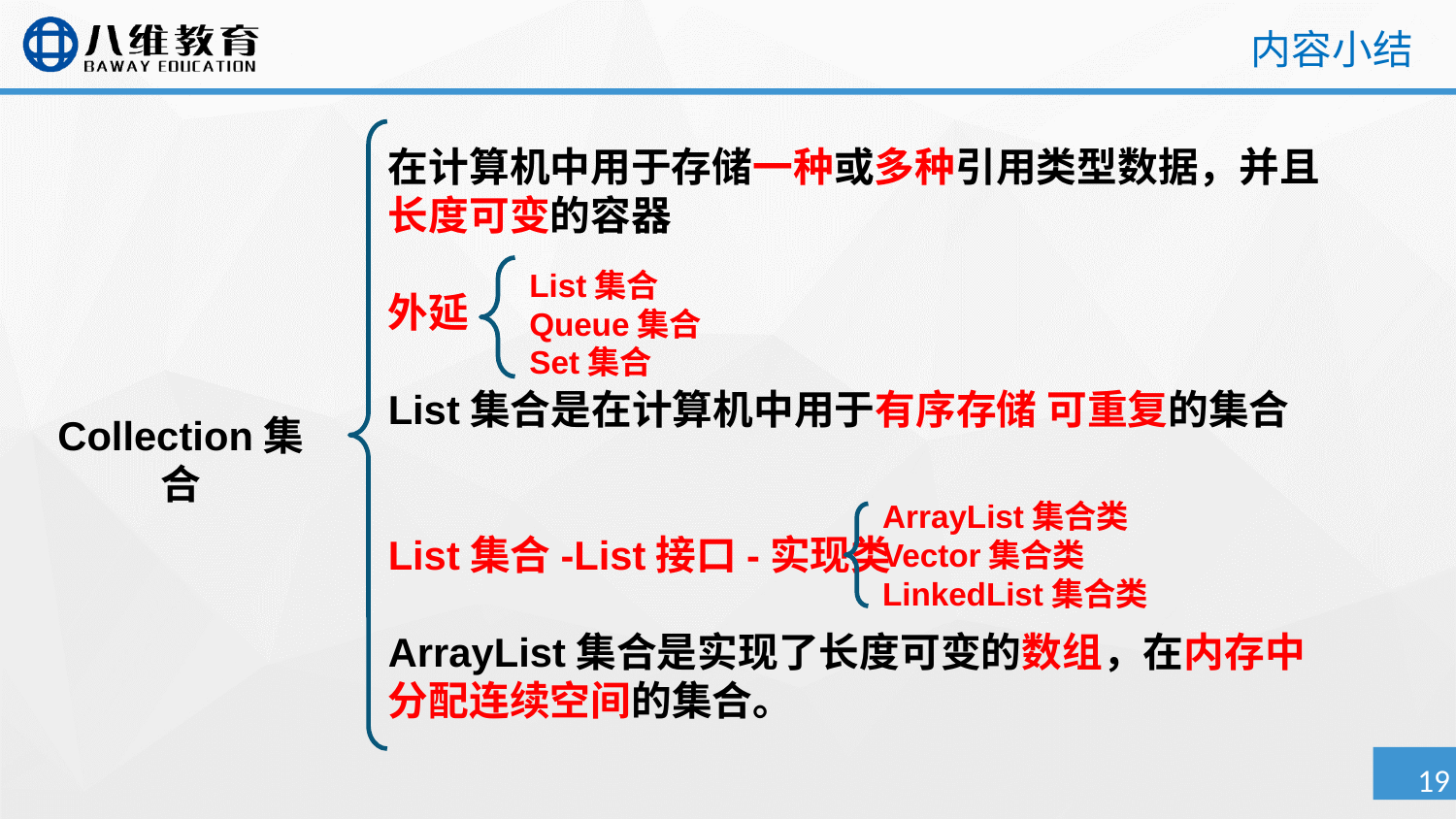

# 内容小结

在计算机中用于存储一种或多种引用类型数据，并且长度可变的容器

外延

List集合是在计算机中用于有序存储 可重复的集合

List集合-List接口-实现类

ArrayList集合是实现了长度可变的数组，在内存中分配连续空间的集合。
List集合
Queue集合
Set集合

Collection集合
ArrayList集合类
Vector集合类
LinkedList集合类